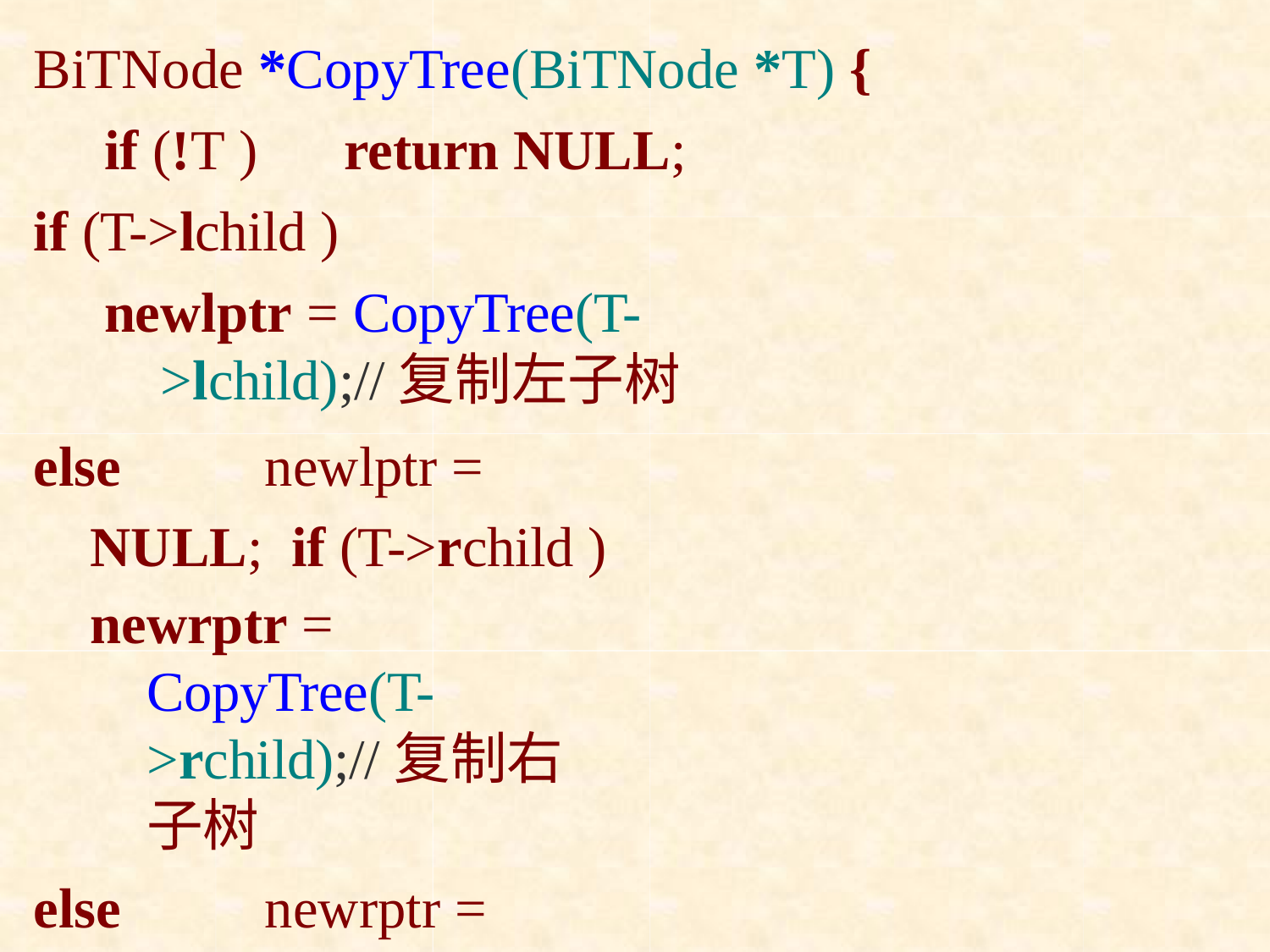

BiTNode *CopyTree(BiTNode *T) {  if (!T )	return NULL;
if (T->lchild )
newlptr = CopyTree(T->lchild);//复制左子树
else	newlptr = NULL;  if (T->rchild )
newrptr = CopyTree(T->rchild);//复制右子树
else	newrptr = NULL;
newT = GetTreeNode(T->data, newlptr, newrptr);  return newT;
} // CopyTree